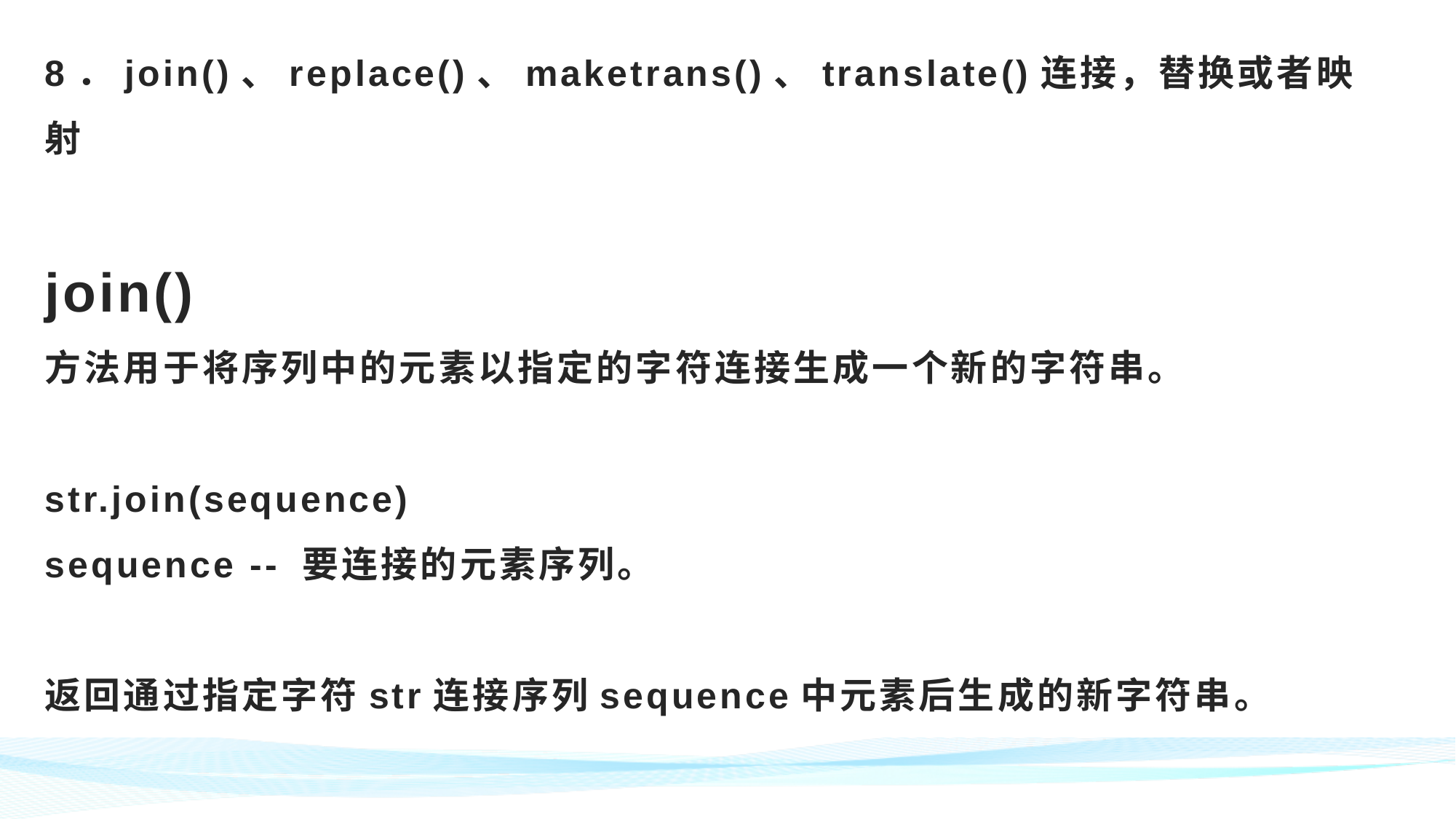

# 8．join()、replace()、maketrans()、translate()连接，替换或者映射 join() 方法用于将序列中的元素以指定的字符连接生成一个新的字符串。 str.join(sequence) sequence -- 要连接的元素序列。 返回通过指定字符str连接序列sequence中元素后生成的新字符串。